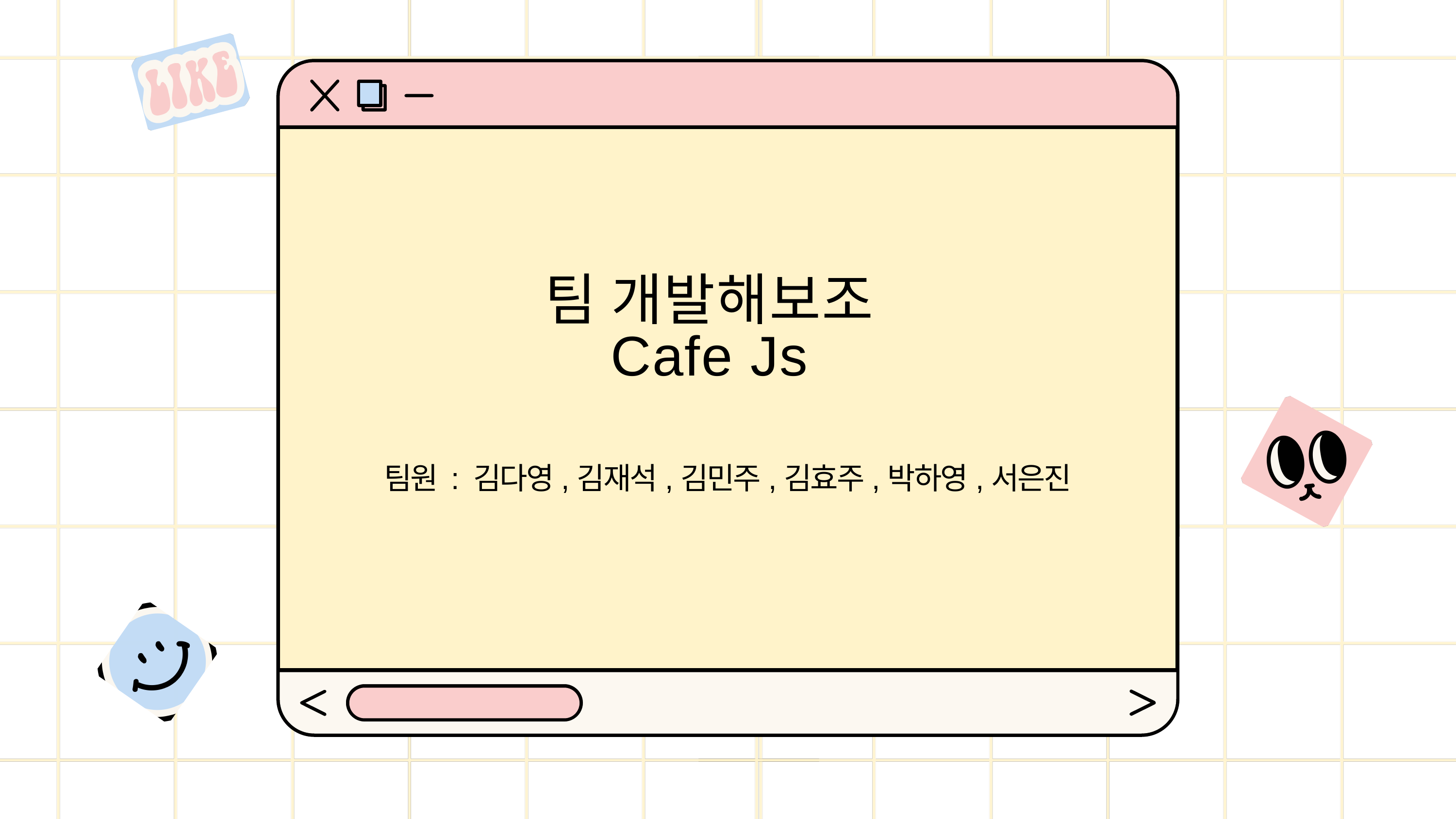

팀 개발해보조
Cafe Js

팀원 : 김다영,김재석,김민주,김효주,박하영,서은진